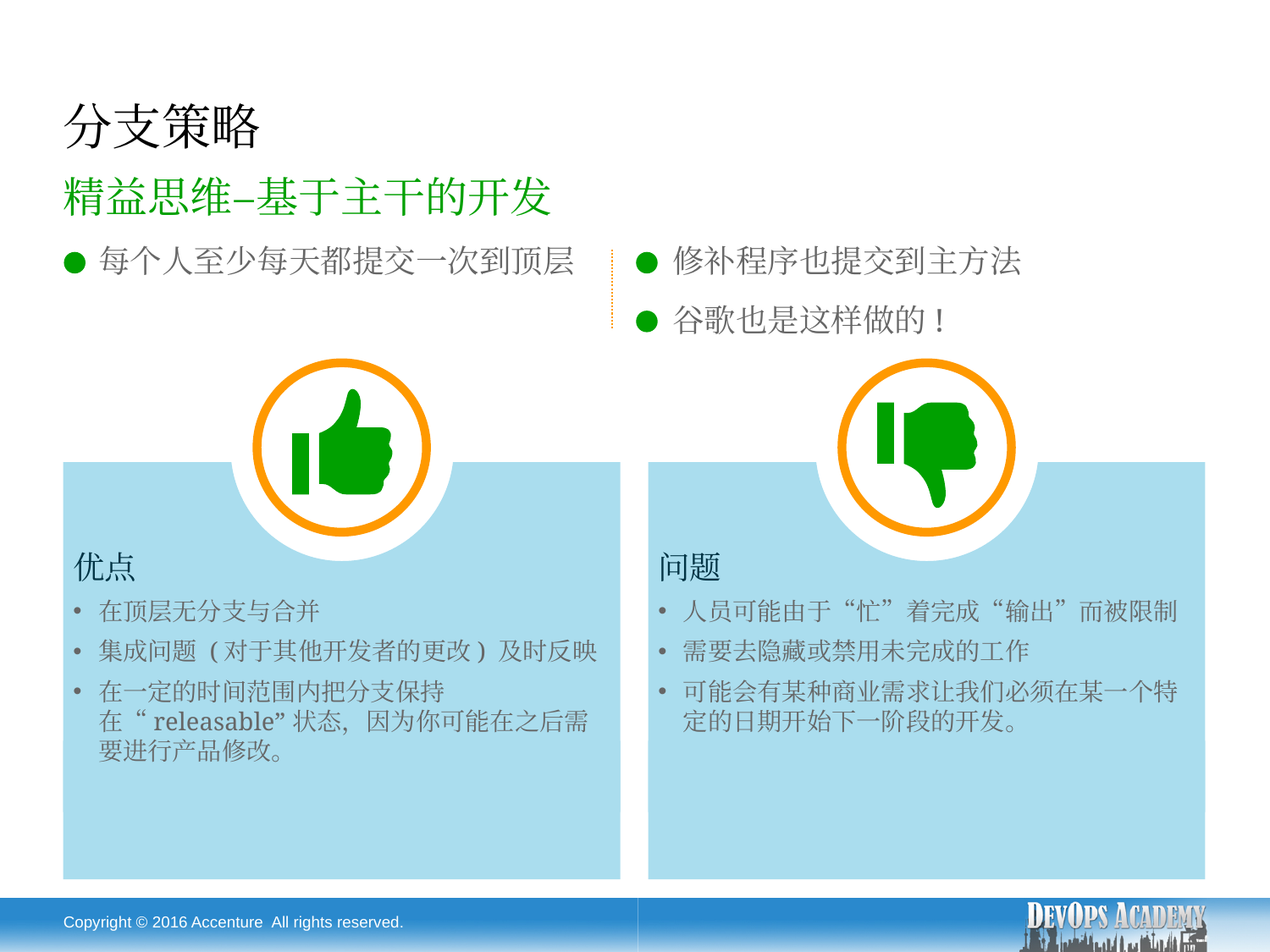

# 分支策略
精益思维–基于主干的开发
每个人至少每天都提交一次到顶层

修补程序也提交到主方法
谷歌也是这样做的!

优点
在顶层无分支与合并
集成问题 (对于其他开发者的更改) 及时反映
在一定的时间范围内把分支保持在“releasable”状态，因为你可能在之后需要进行产品修改。

问题
人员可能由于“忙”着完成“输出”而被限制
需要去隐藏或禁用未完成的工作
可能会有某种商业需求让我们必须在某一个特定的日期开始下一阶段的开发。

Copyright © 2016 Accenture  All rights reserved.